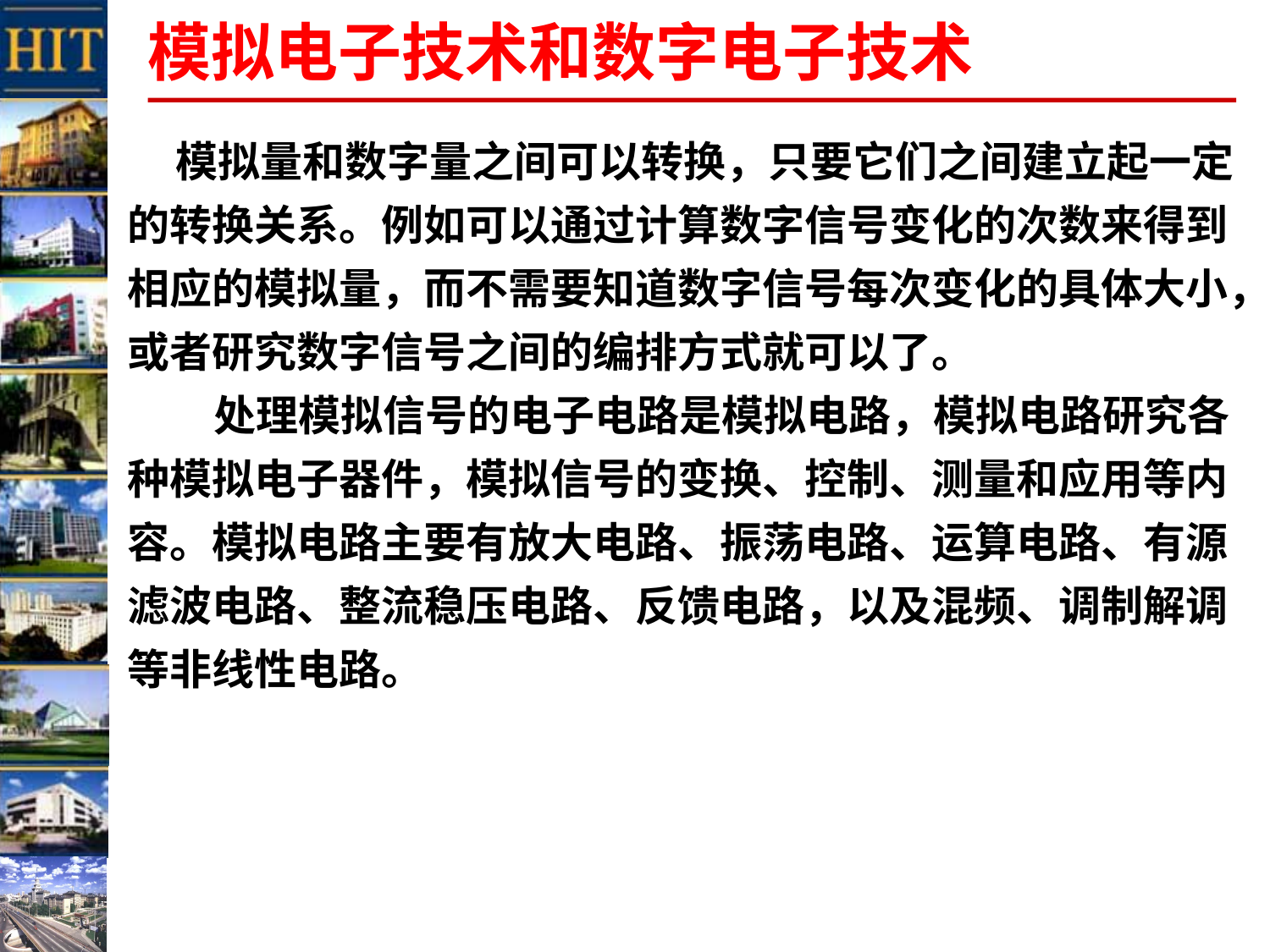

模拟电子技术和数字电子技术
    模拟量和数字量之间可以转换，只要它们之间建立起一定的转换关系。例如可以通过计算数字信号变化的次数来得到相应的模拟量，而不需要知道数字信号每次变化的具体大小，或者研究数字信号之间的编排方式就可以了。
        处理模拟信号的电子电路是模拟电路，模拟电路研究各种模拟电子器件，模拟信号的变换、控制、测量和应用等内容。模拟电路主要有放大电路、振荡电路、运算电路、有源滤波电路、整流稳压电路、反馈电路，以及混频、调制解调等非线性电路。